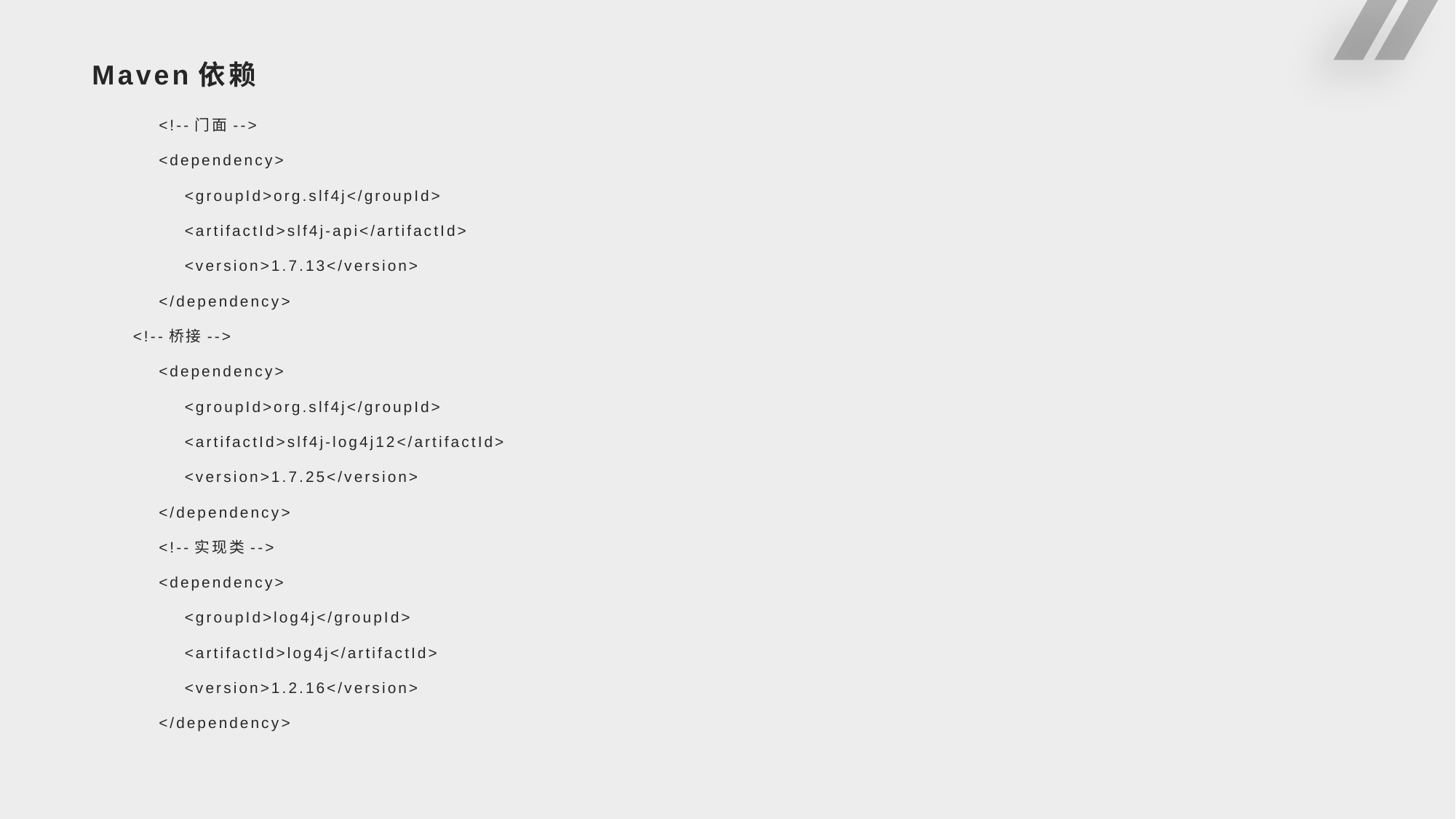

# Maven依赖
    <!--门面-->
    <dependency>
        <groupId>org.slf4j</groupId>
        <artifactId>slf4j-api</artifactId>
        <version>1.7.13</version>
    </dependency>
<!--桥接-->
    <dependency>
        <groupId>org.slf4j</groupId>
        <artifactId>slf4j-log4j12</artifactId>
        <version>1.7.25</version>
    </dependency>
    <!--实现类-->
    <dependency>
        <groupId>log4j</groupId>
        <artifactId>log4j</artifactId>
        <version>1.2.16</version>
    </dependency>